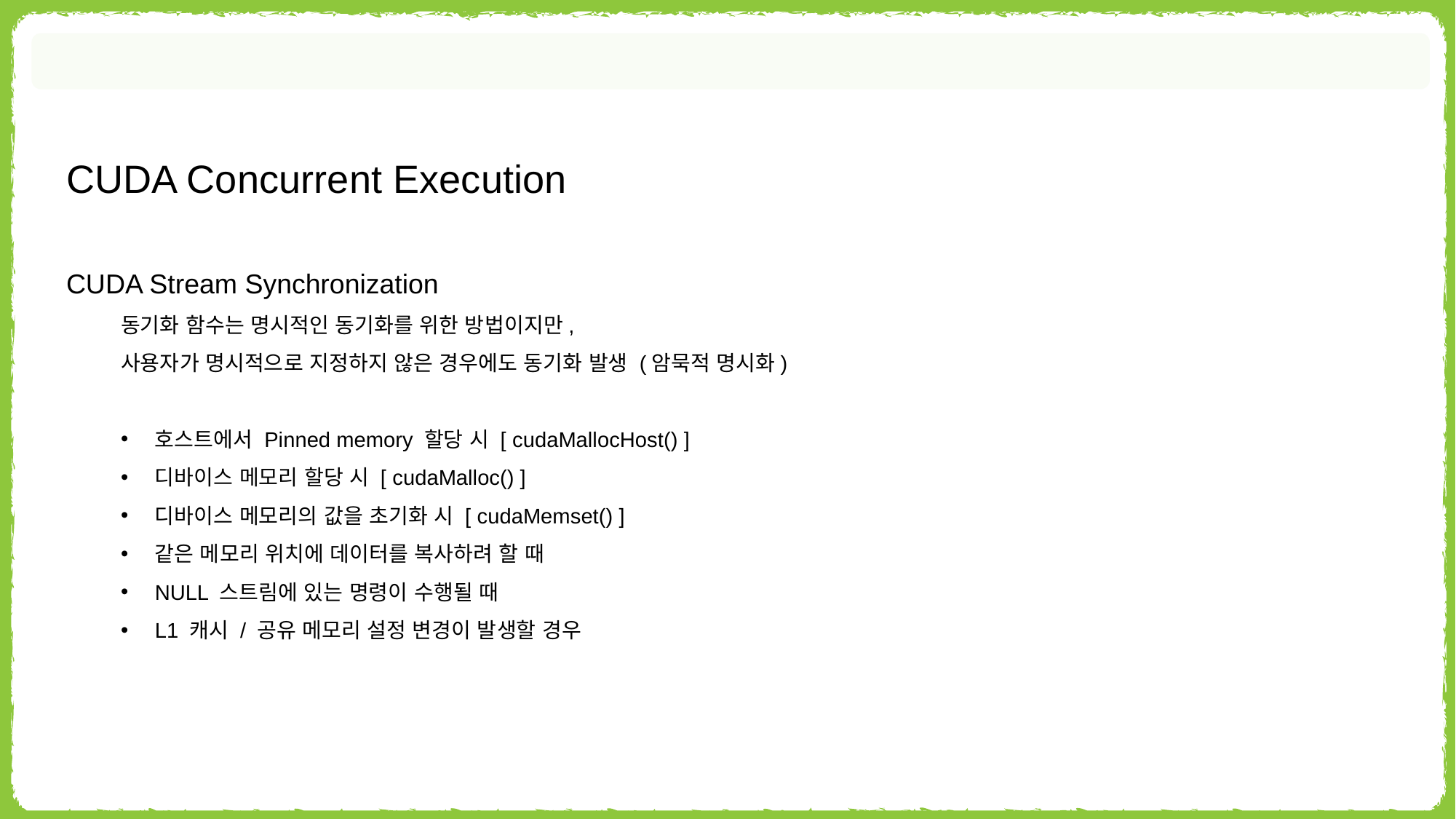

CUDA Concurrent Execution
CUDA Stream Synchronization
동기화 함수는 명시적인 동기화를 위한 방법이지만,
사용자가 명시적으로 지정하지 않은 경우에도 동기화 발생 (암묵적 명시화)

호스트에서 Pinned memory 할당 시 [ cudaMallocHost() ]
디바이스 메모리 할당 시 [ cudaMalloc() ]
디바이스 메모리의 값을 초기화 시 [ cudaMemset() ]
같은 메모리 위치에 데이터를 복사하려 할 때
NULL 스트림에 있는 명령이 수행될 때
L1 캐시 / 공유 메모리 설정 변경이 발생할 경우